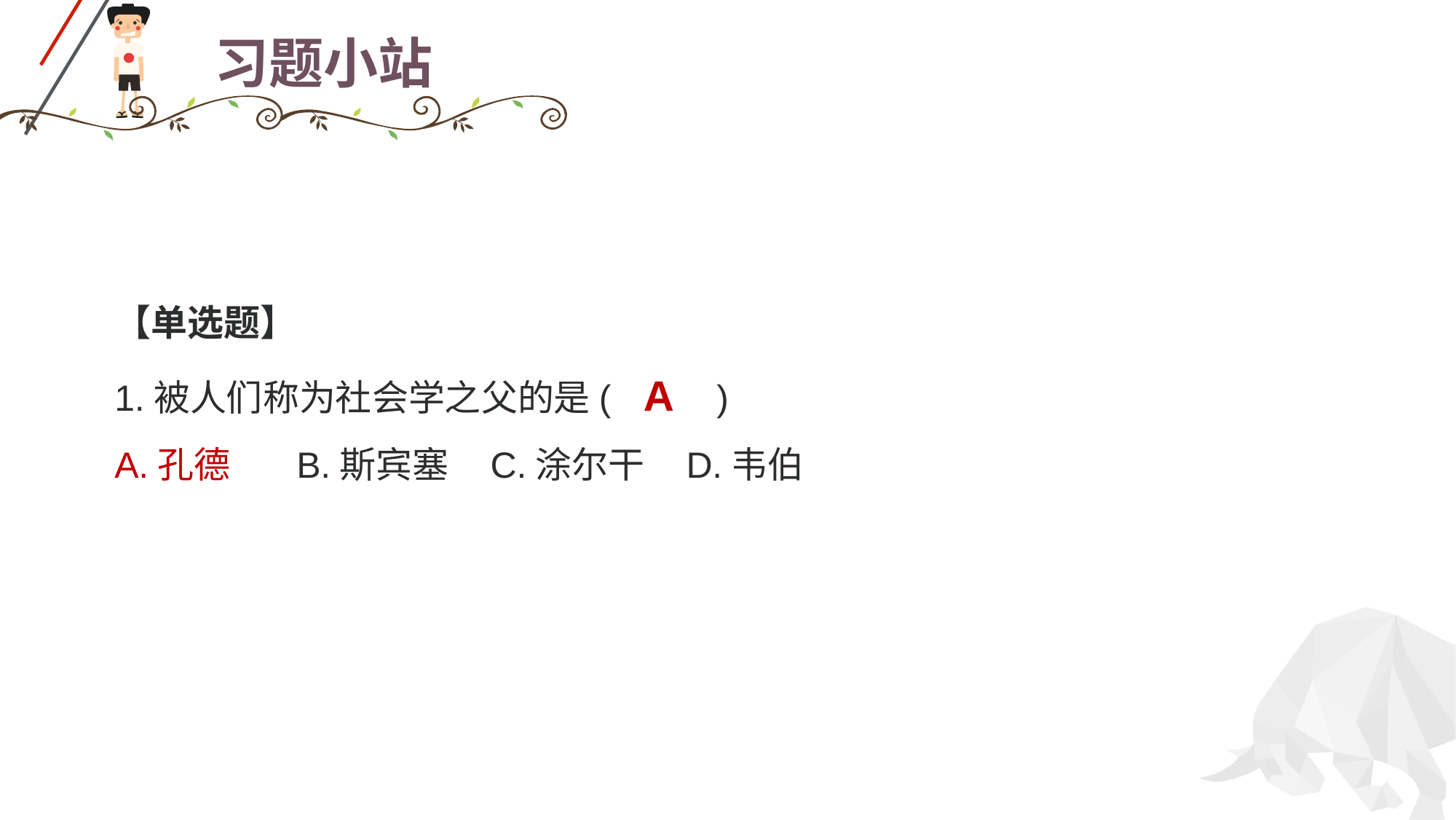

# 习题小站

【单选题】
1.被人们称为社会学之父的是(   A    )
A.孔德       B.斯宾塞    C.涂尔干    D.韦伯